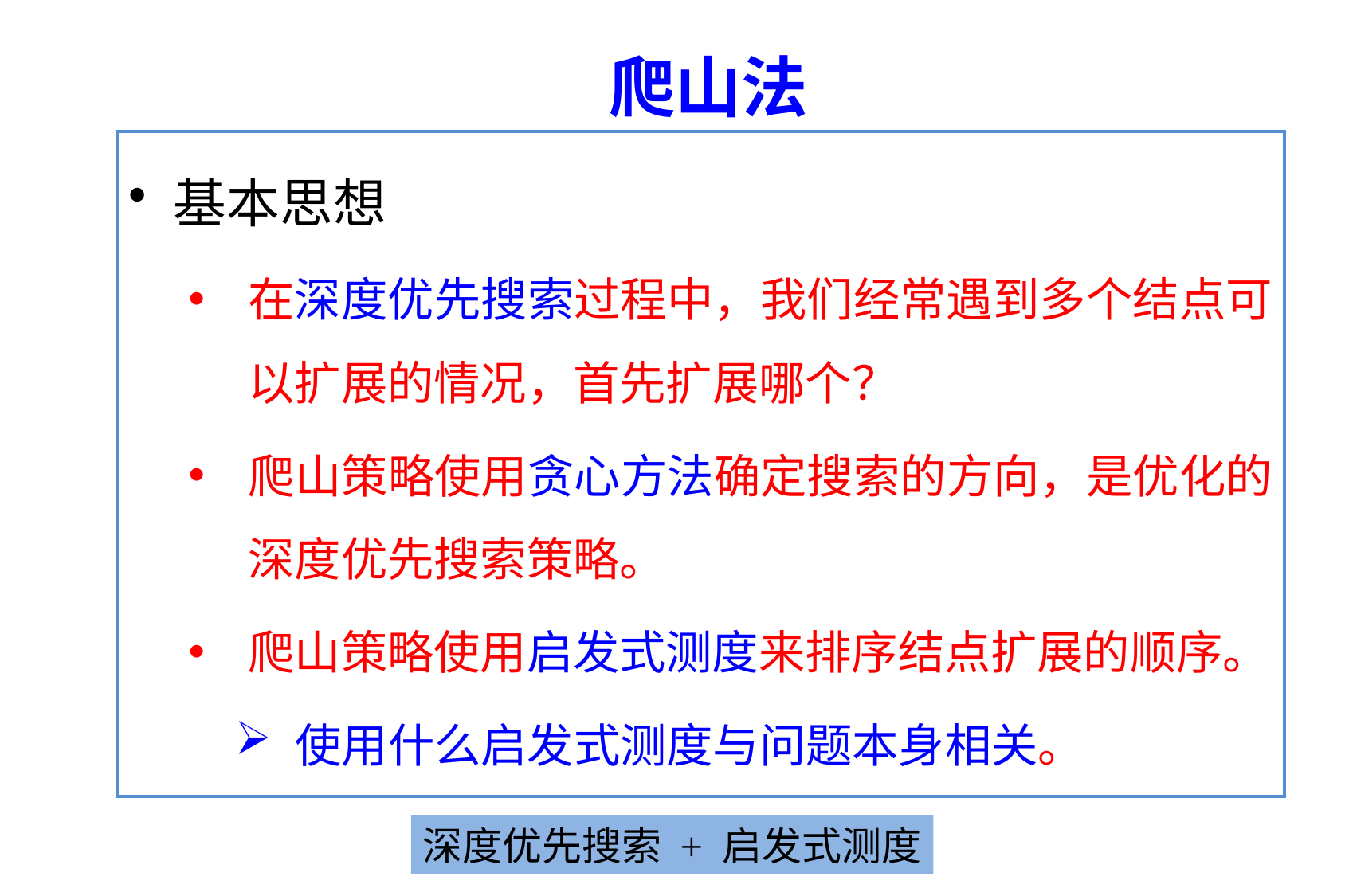

爬山法
基本思想
在深度优先搜索过程中，我们经常遇到多个结点可以扩展的情况，首先扩展哪个？
爬山策略使用贪心方法确定搜索的方向，是优化的深度优先搜索策略。
爬山策略使用启发式测度来排序结点扩展的顺序。
使用什么启发式测度与问题本身相关。
深度优先搜索 + 启发式测度